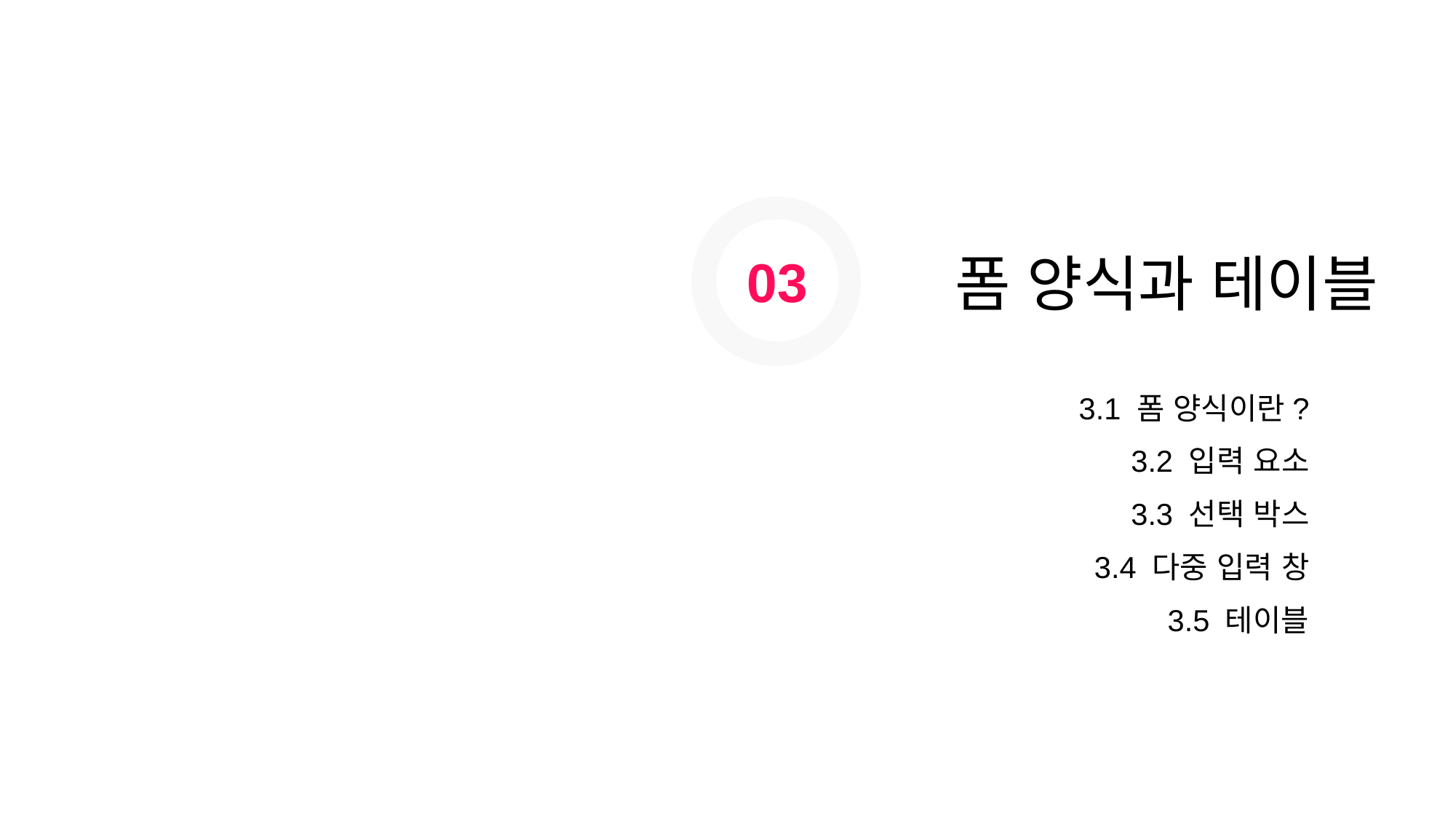

03
폼 양식과 테이블
3.1 폼 양식이란?
3.2 입력 요소
3.3 선택 박스
3.4 다중 입력 창
3.5 테이블